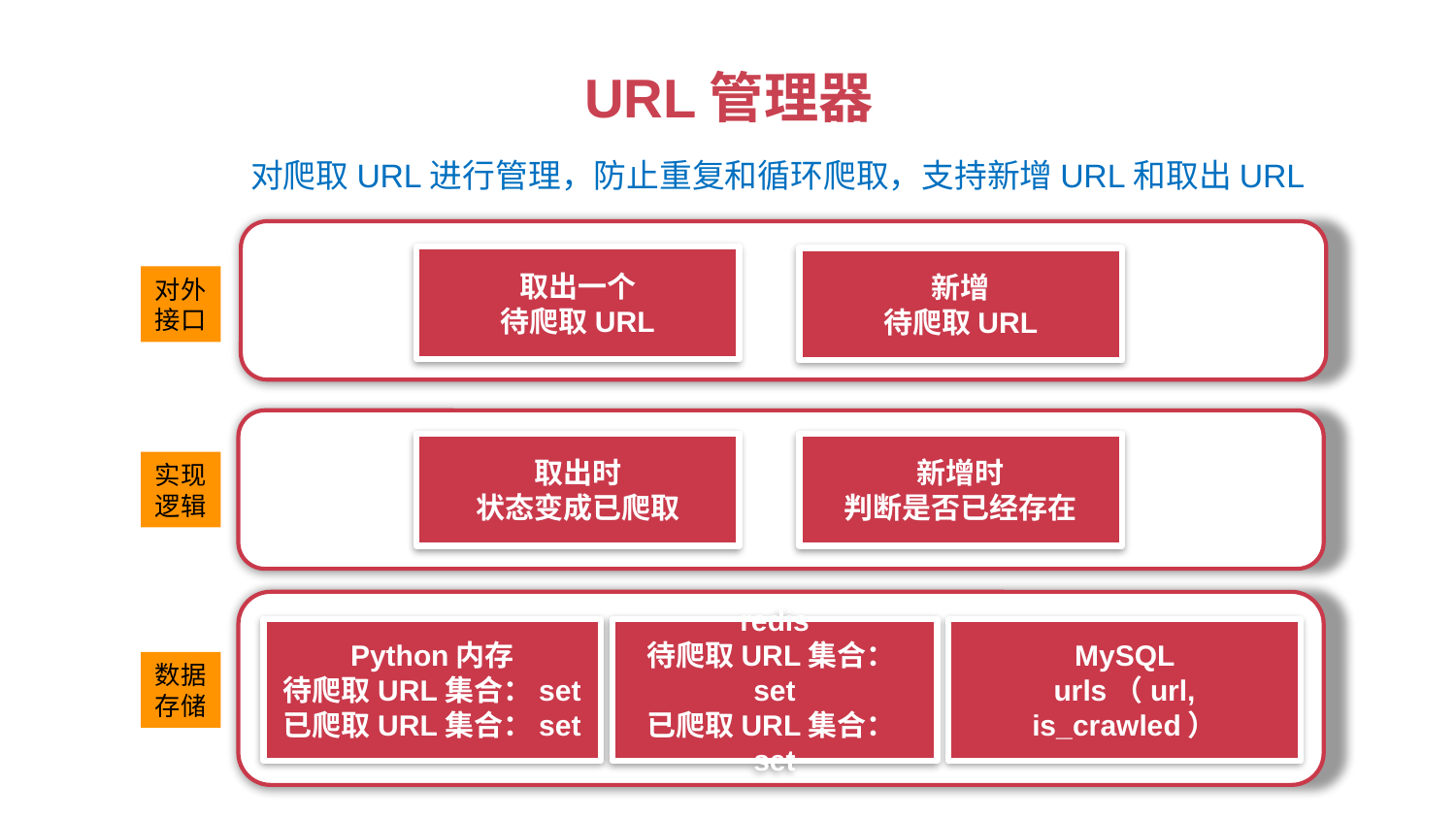

# URL管理器
对爬取URL进行管理，防止重复和循环爬取，支持新增URL和取出URL

取出一个
待爬取URL
新增
待爬取URL
对外
接口

取出时
状态变成已爬取
新增时
判断是否已经存在
实现
逻辑

Python内存
待爬取URL集合：set
已爬取URL集合：set
redis
待爬取URL集合：set
已爬取URL集合：set
MySQL
urls（url, is_crawled）
数据
存储